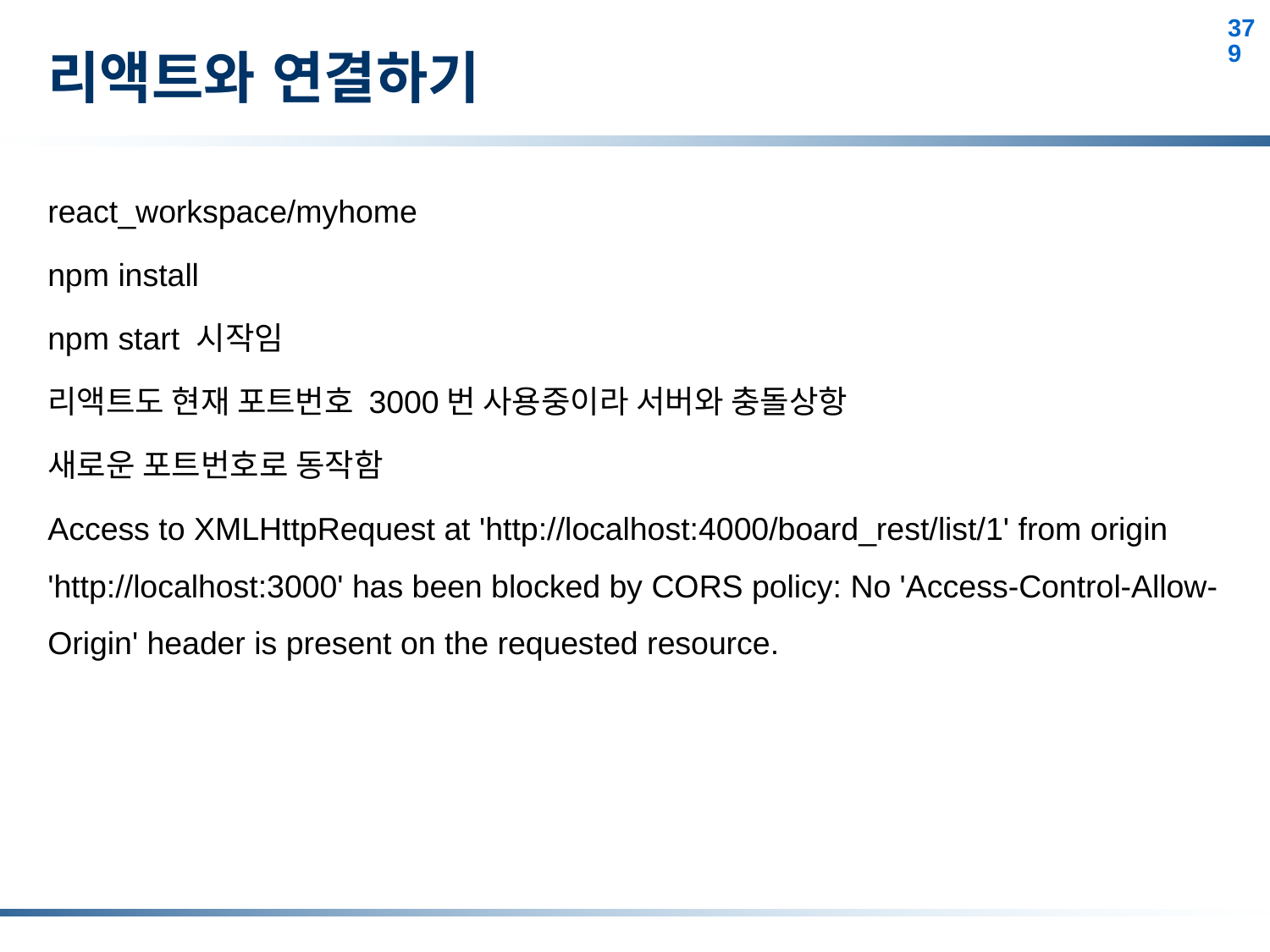

# 리액트와 연결하기
react_workspace/myhome
npm install
npm start 시작임
리액트도 현재 포트번호 3000번 사용중이라 서버와 충돌상항
새로운 포트번호로 동작함
Access to XMLHttpRequest at 'http://localhost:4000/board_rest/list/1' from origin 'http://localhost:3000' has been blocked by CORS policy: No 'Access-Control-Allow-Origin' header is present on the requested resource.